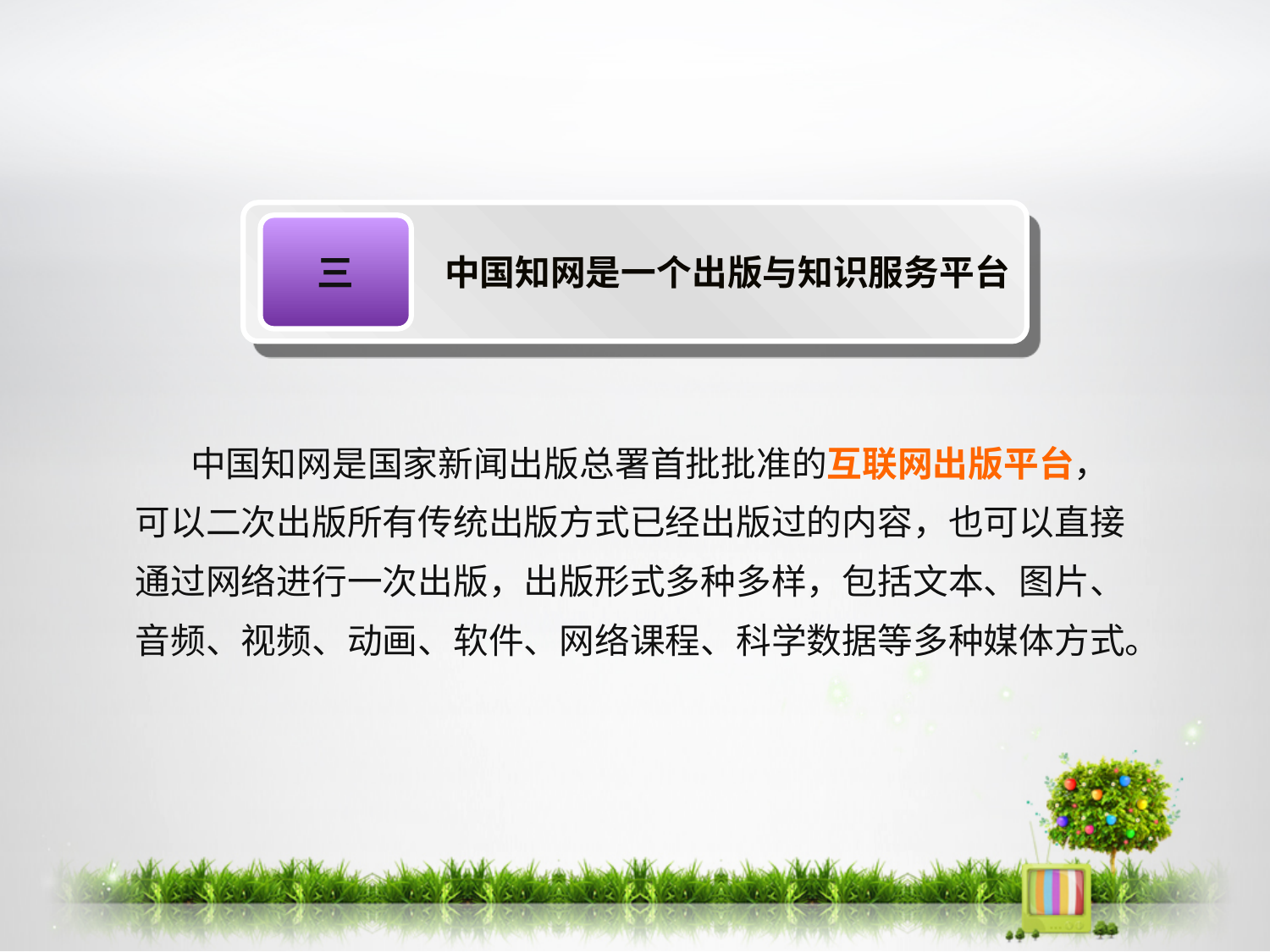

三

中国知网是一个出版与知识服务平台
      中国知网是国家新闻出版总署首批批准的互联网出版平台，可以二次出版所有传统出版方式已经出版过的内容，也可以直接通过网络进行一次出版，出版形式多种多样，包括文本、图片、音频、视频、动画、软件、网络课程、科学数据等多种媒体方式。